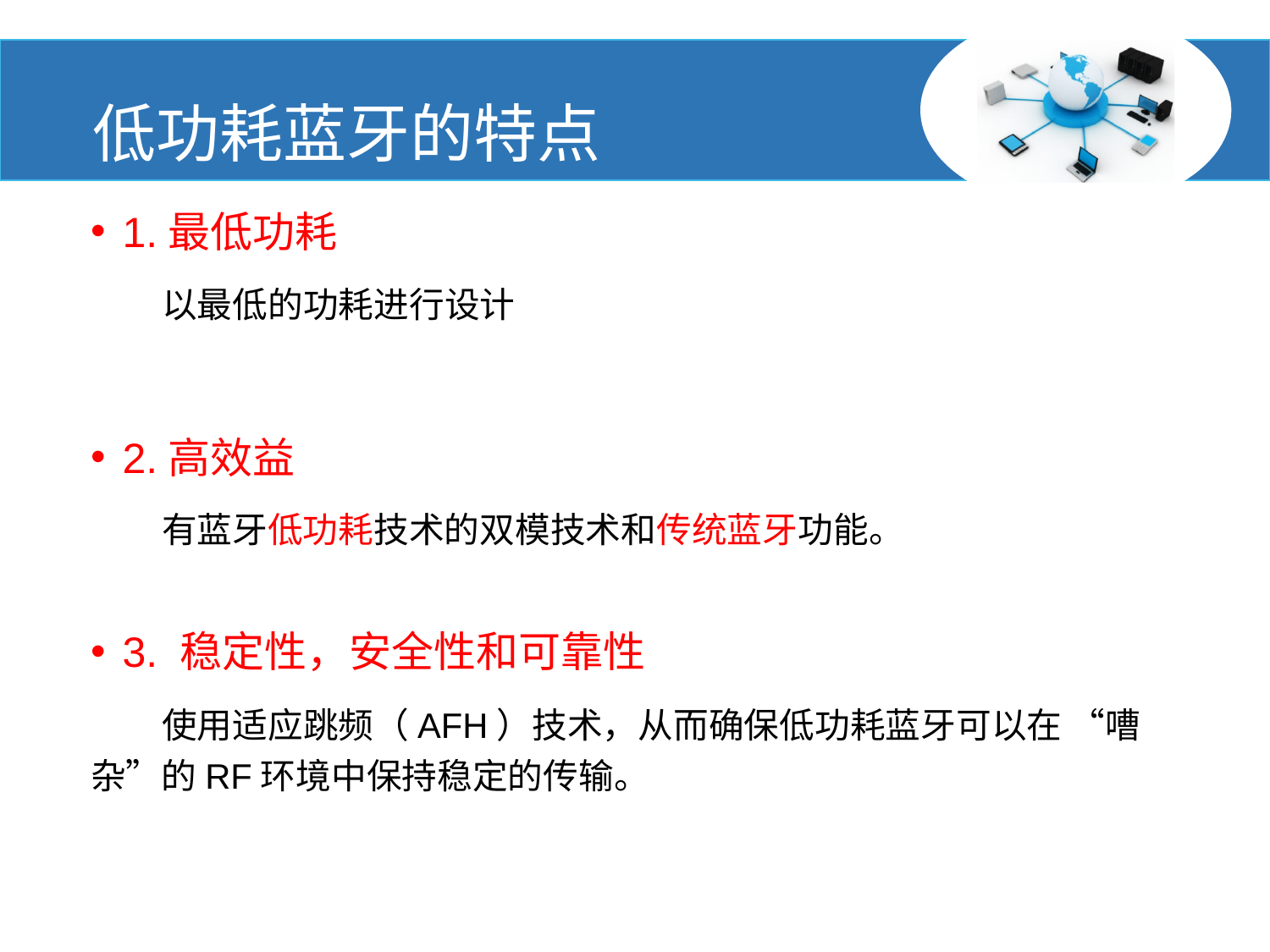

# 低功耗蓝牙的特点
1.最低功耗
        以最低的功耗进行设计

2.高效益
        有蓝牙低功耗技术的双模技术和传统蓝牙功能。

3. 稳定性，安全性和可靠性
        使用适应跳频（AFH）技术，从而确保低功耗蓝牙可以在 “嘈杂”的RF环境中保持稳定的传输。